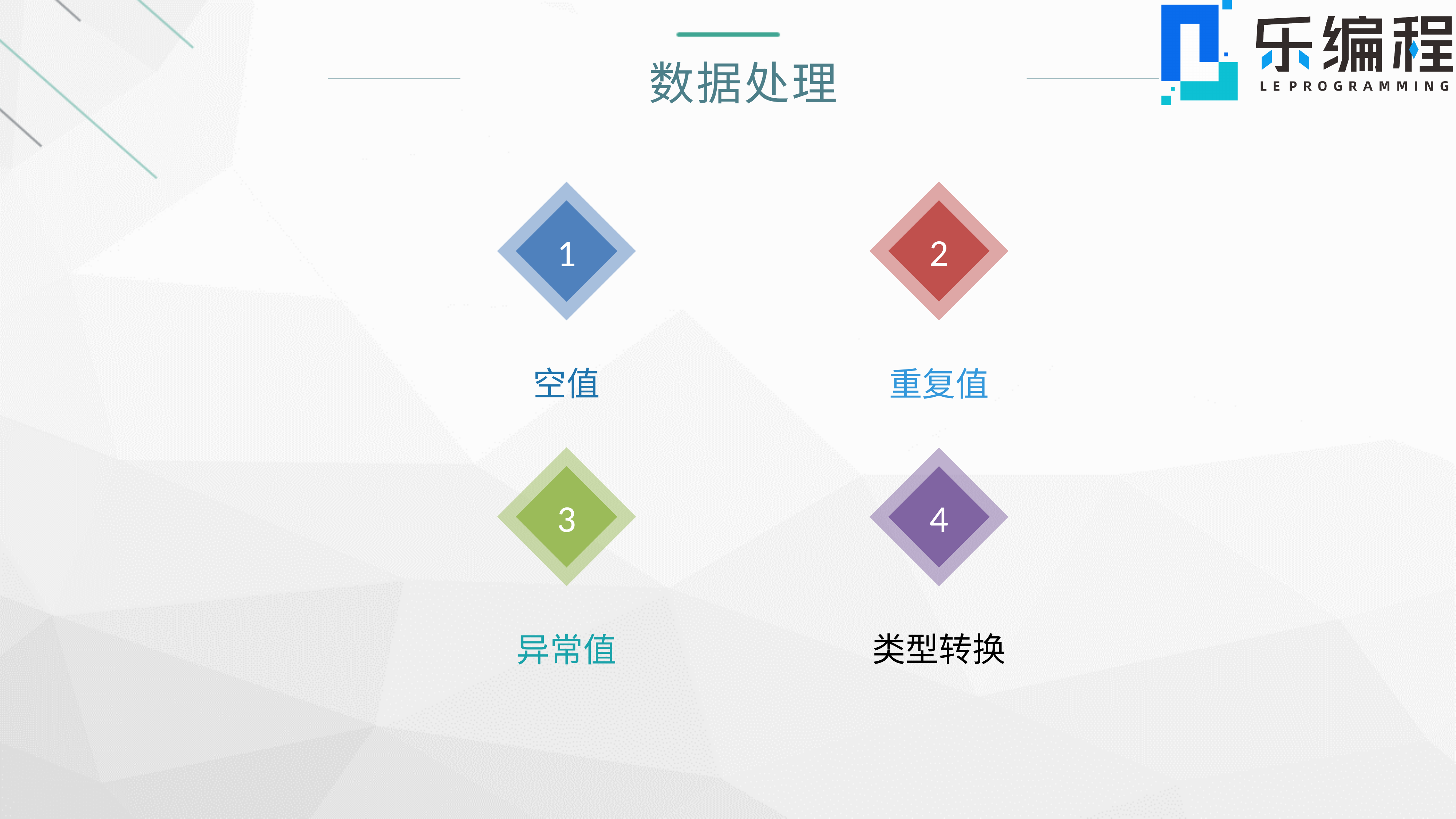

数据处理

2
1
空值
重复值

3
4
类型转换
异常值